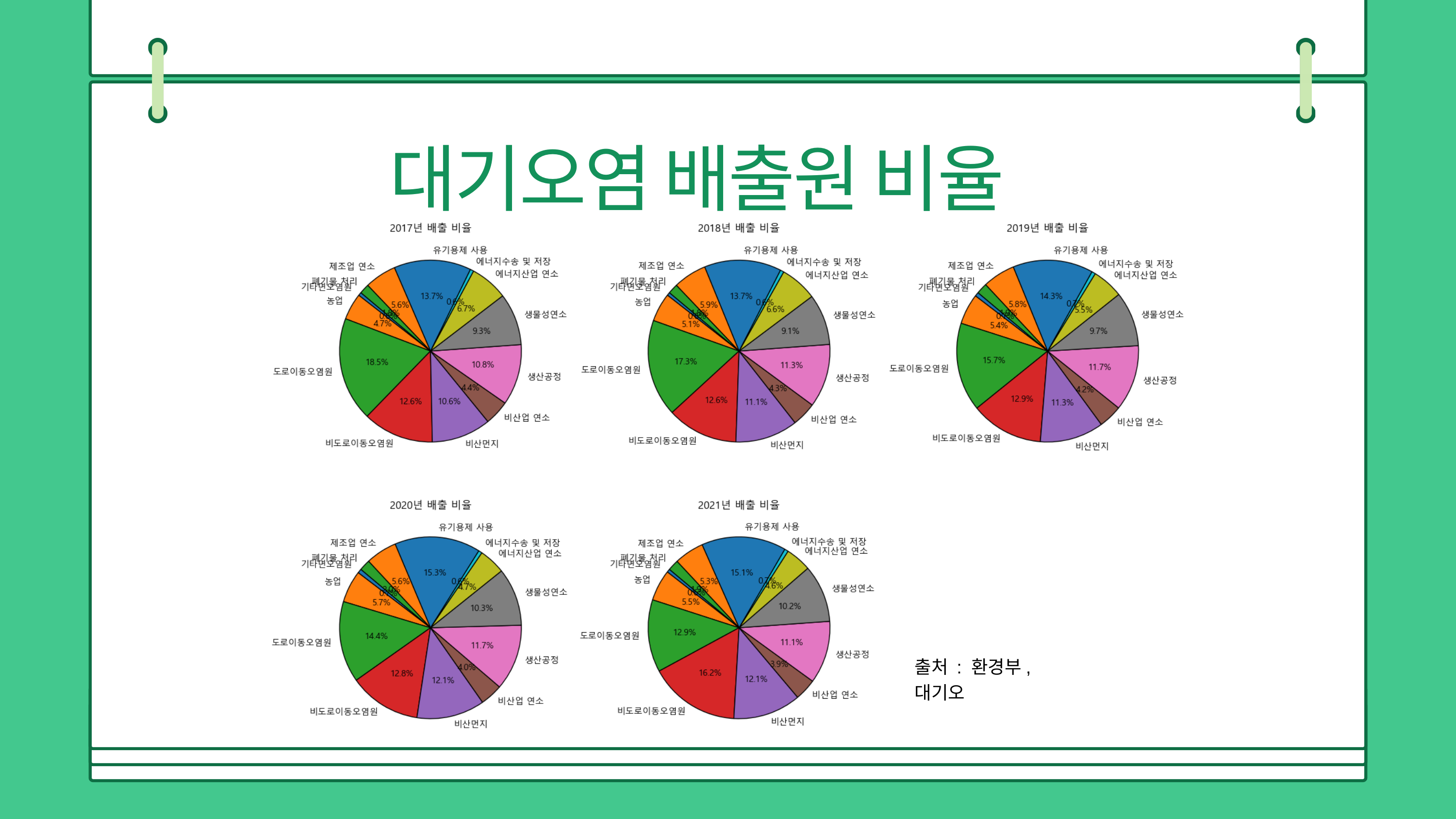

대기오염 배출원 비율

출처 : 환경부, 대기오